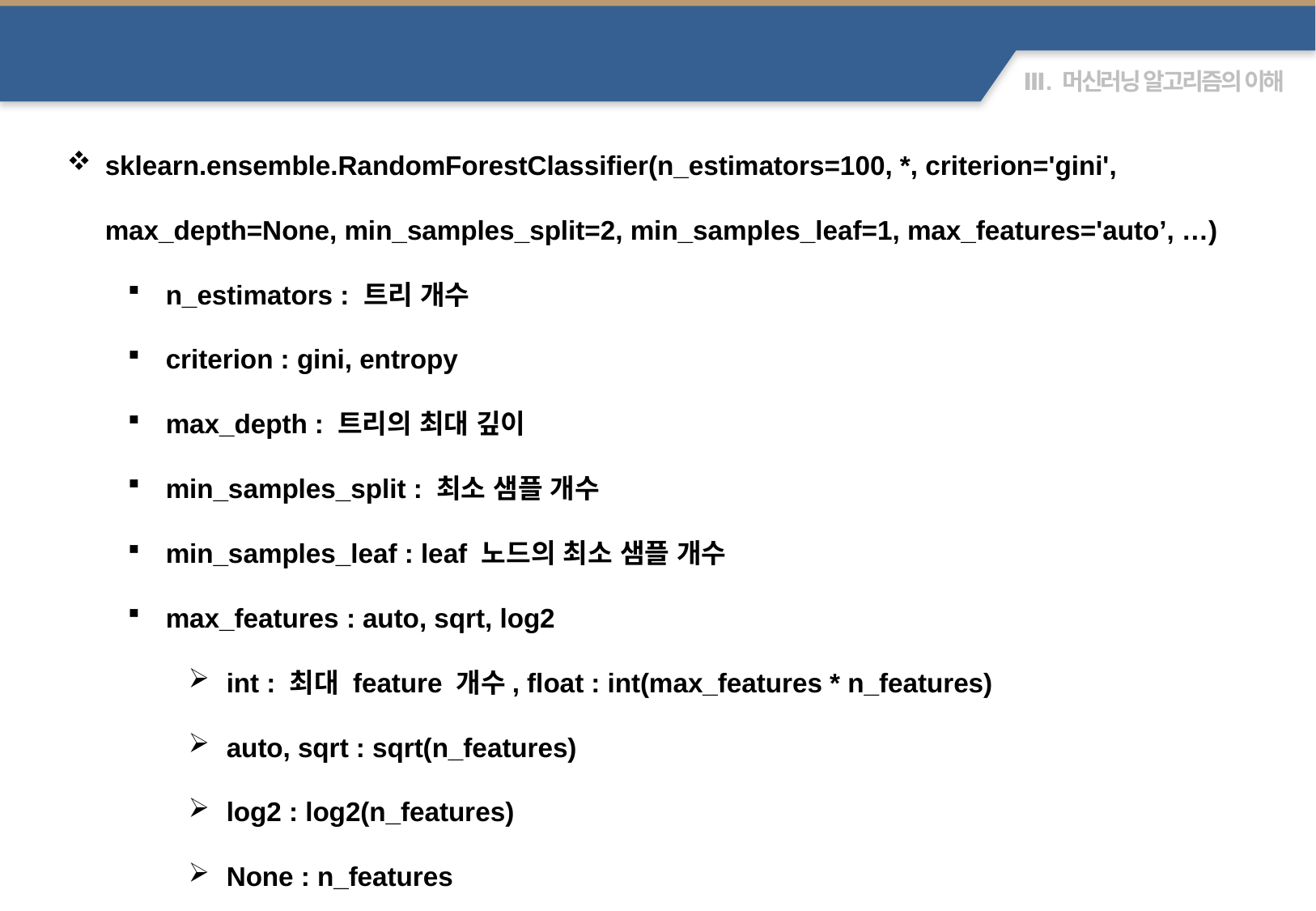

Random Forest
sklearn.ensemble.RandomForestClassifier(n_estimators=100, *, criterion='gini', max_depth=None, min_samples_split=2, min_samples_leaf=1, max_features='auto’, …)
n_estimators : 트리 개수
criterion : gini, entropy
max_depth : 트리의 최대 깊이
min_samples_split : 최소 샘플 개수
min_samples_leaf : leaf 노드의 최소 샘플 개수
max_features : auto, sqrt, log2
int : 최대 feature 개수, float : int(max_features * n_features)
auto, sqrt : sqrt(n_features)
log2 : log2(n_features)
None : n_features